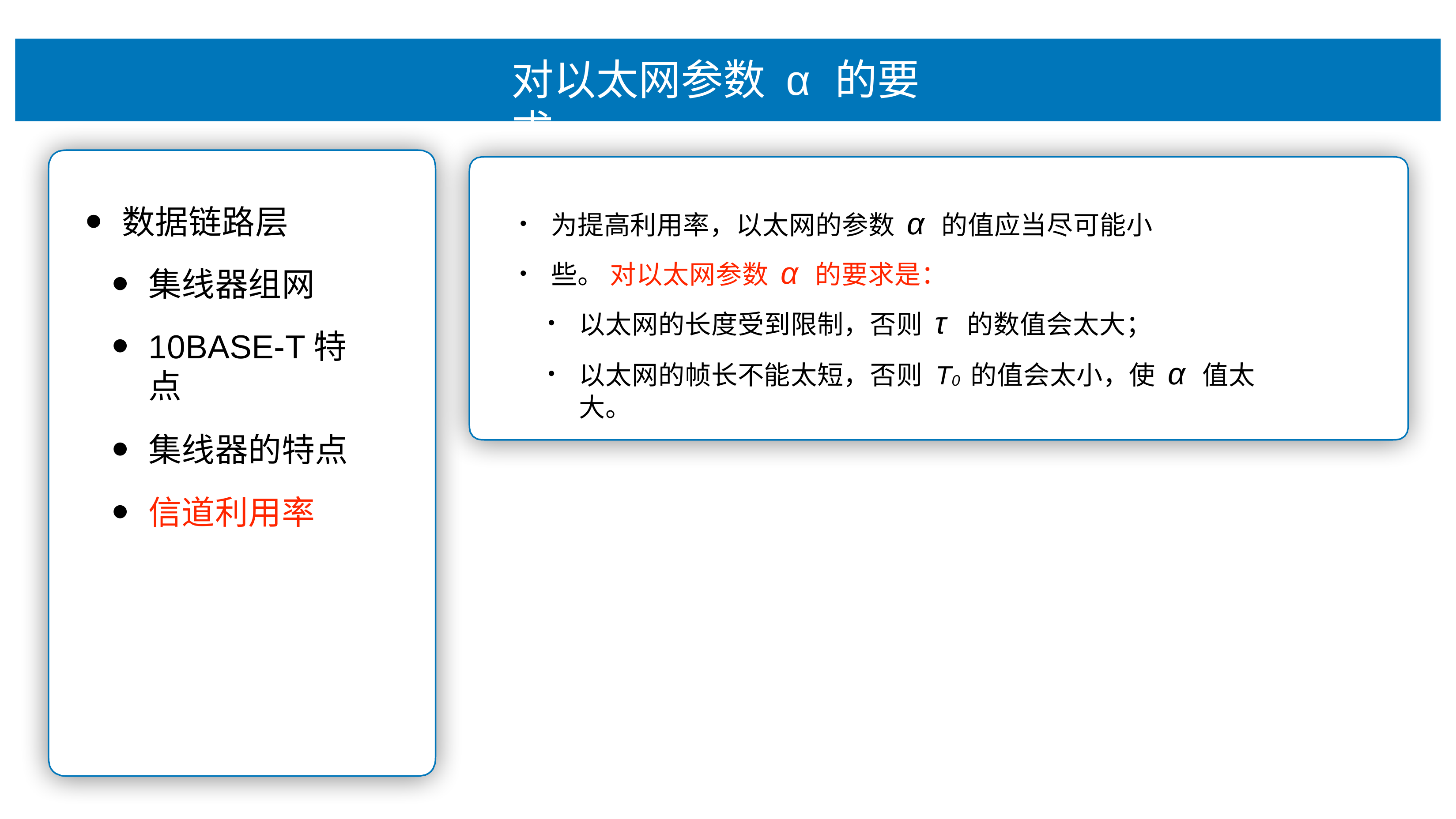

# 对以太⽹参数 α 的要求

为提⾼利⽤率，以太⽹的参数 α 的值应当尽可能⼩些。 对以太⽹参数 α 的要求是：
数据链路层
集线器组⽹
10BASE-T特点
集线器的特点
信道利⽤率
•
•
以太⽹的⻓度受到限制，否则 τ 的数值会太⼤；
以太⽹的帧⻓不能太短，否则 T0 的值会太⼩，使 α 值太⼤。
•
•